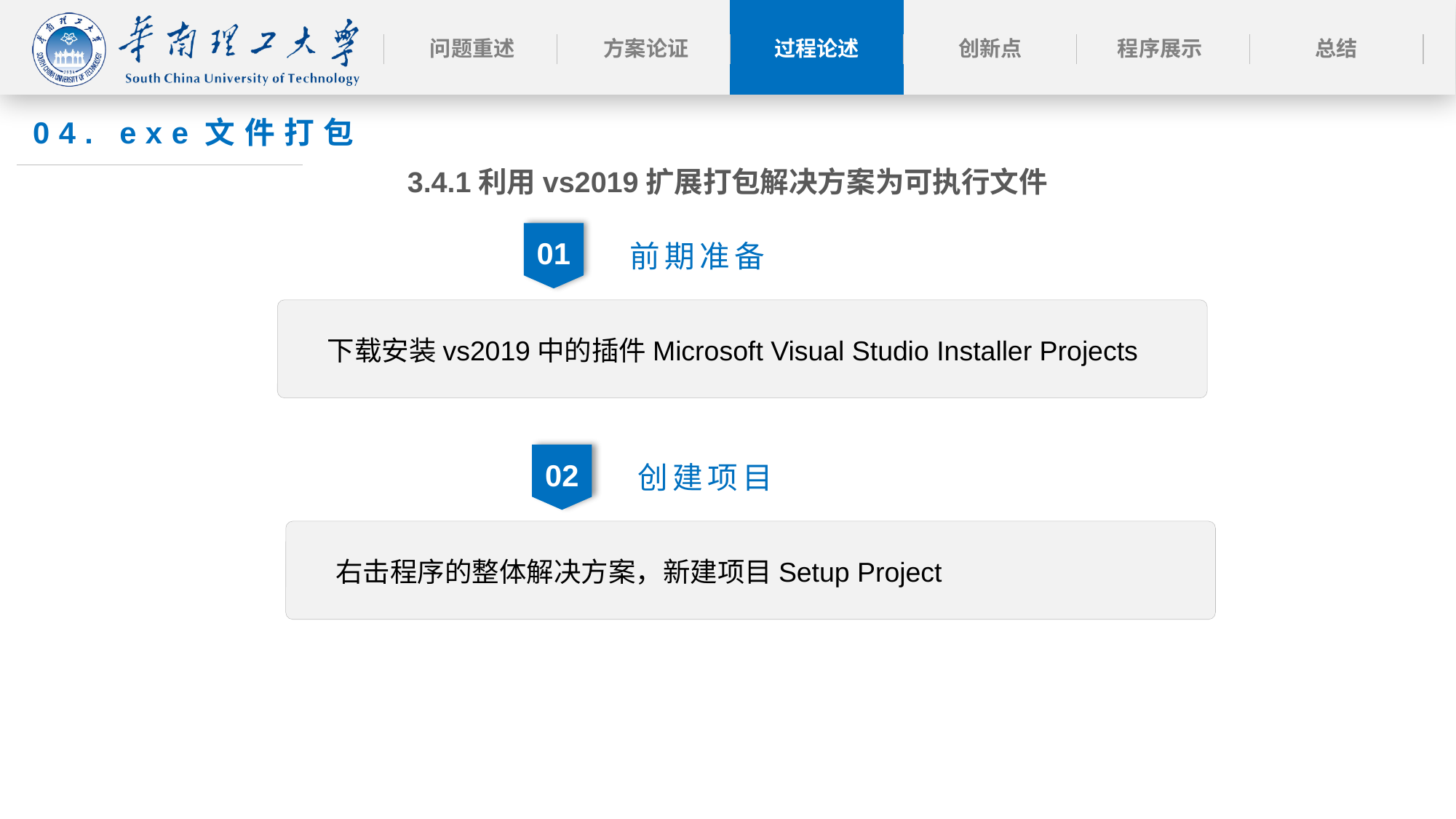

04. exe文件打包
3.4.1利用vs2019扩展打包解决方案为可执行文件

前期准备
01

下载安装vs2019中的插件Microsoft Visual Studio Installer Projects

创建项目
02
01

右击程序的整体解决方案，新建项目Setup Project